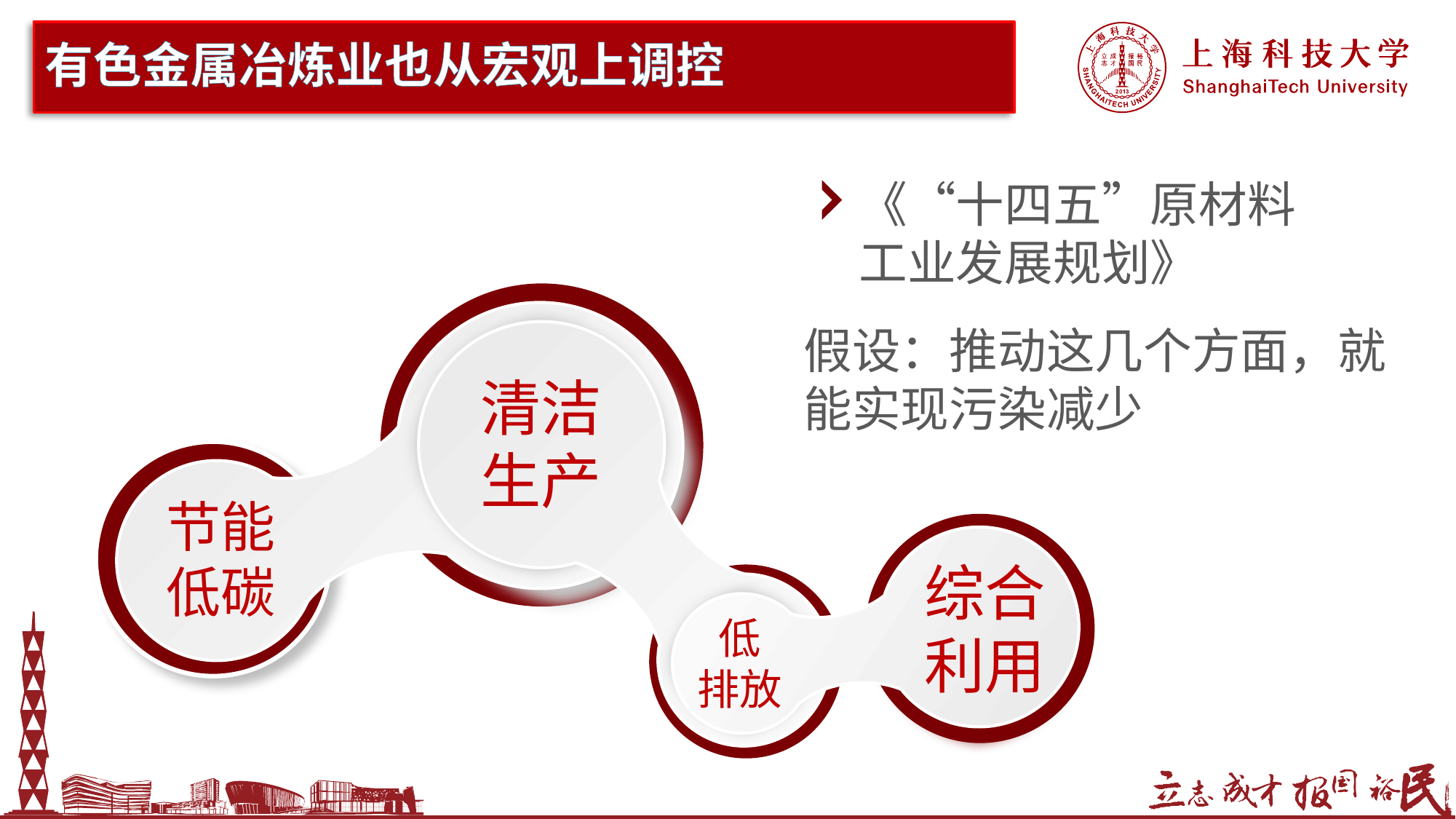

# 有色金属冶炼业也从宏观上调控
《“十四五”原材料工业发展规划》

假设：推动这几个方面，就能实现污染减少
清洁生产
节能
低碳

综合利用
低
排放